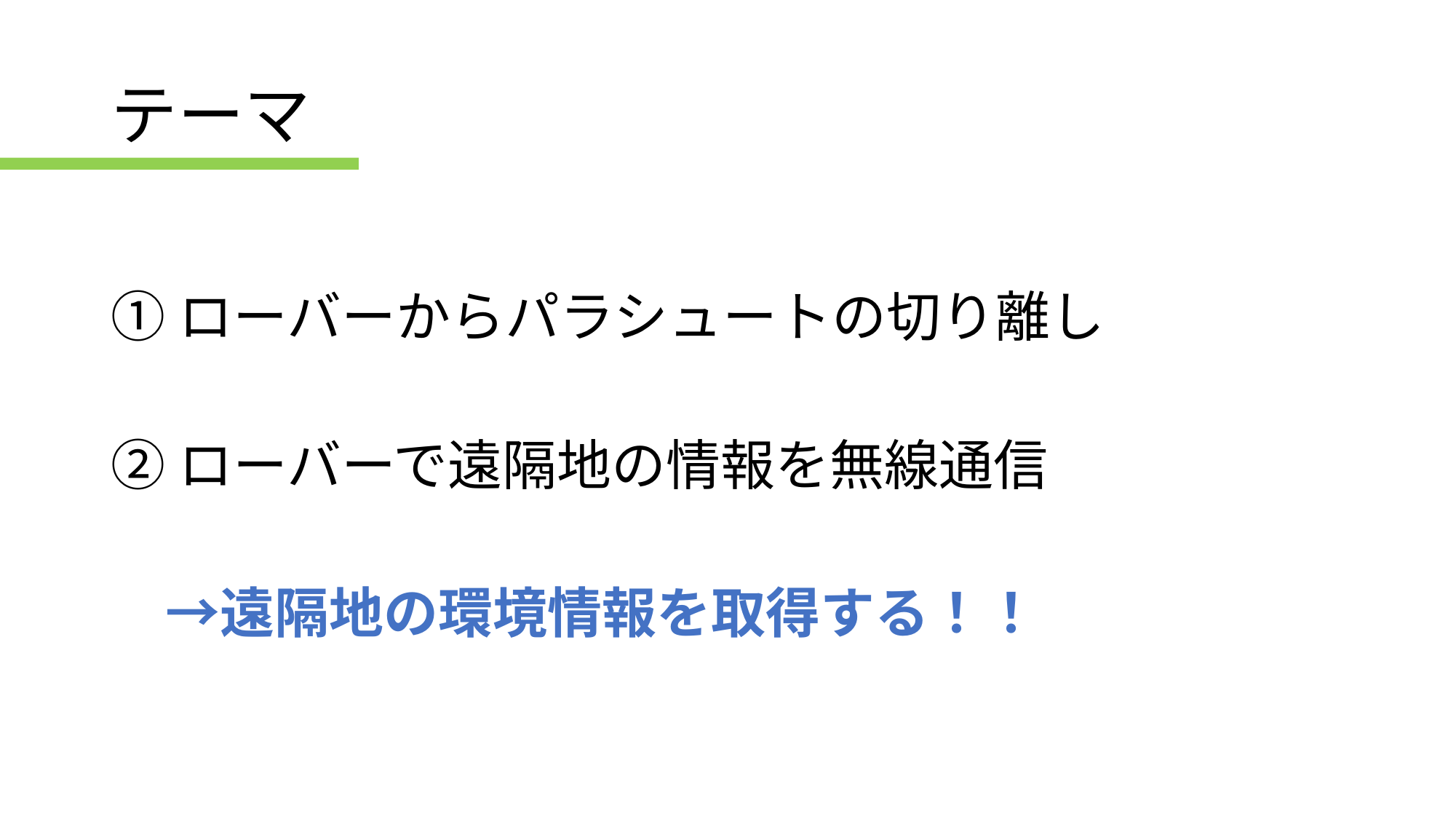

# テーマ

①ローバーからパラシュートの切り離し

②ローバーで遠隔地の情報を無線通信

　→遠隔地の環境情報を取得する！！